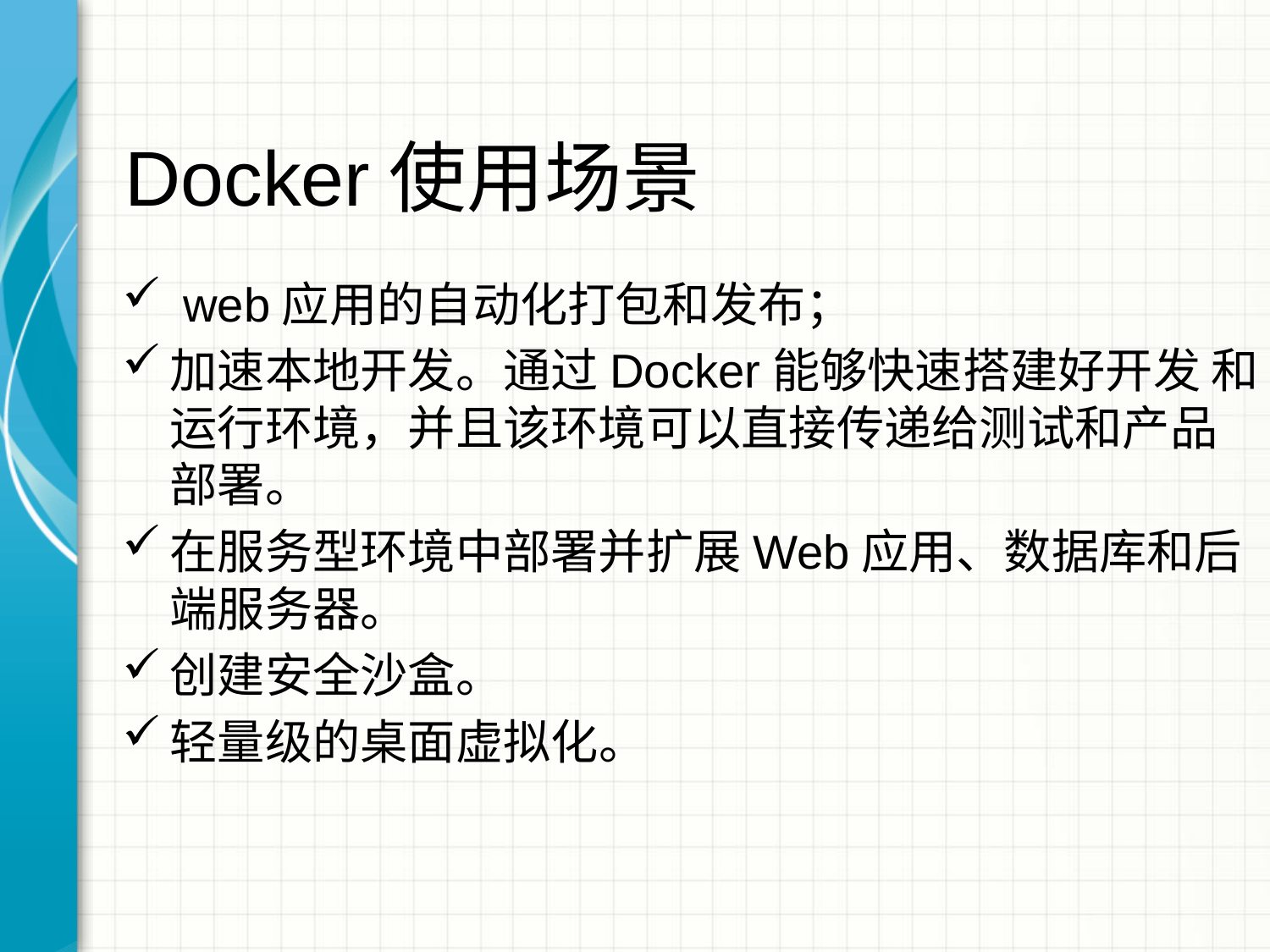

# Docker使用场景
 web应用的自动化打包和发布；
加速本地开发。通过Docker能够快速搭建好开发 和运行环境，并且该环境可以直接传递给测试和产品部署。
在服务型环境中部署并扩展Web应用、数据库和后端服务器。
创建安全沙盒。
轻量级的桌面虚拟化。